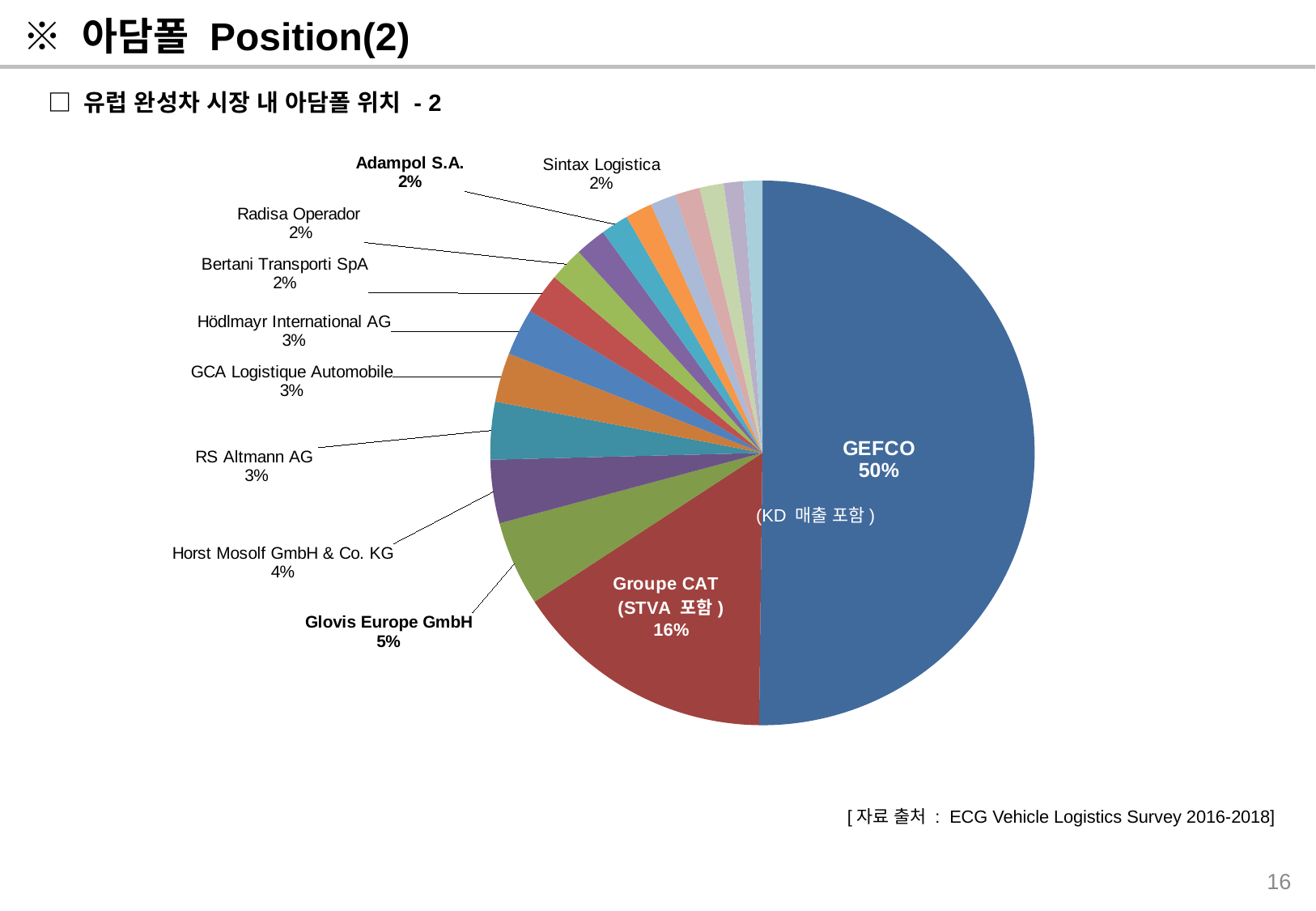

※ 아담폴 Position(2)
□ 유럽 완성차 시장 내 아담폴 위치 - 2

### Chart

| Category |  |
|---|---|
| GEFCO | 4400000000.0 |
| Groupe CAT  (STVA 포함) | 1367000000.0 |
| Glovis Europe GmbH | 441765000.0 |
| Horst Mosolf GmbH & Co. KG | 330000000.0 |
| ARS Altmann AG Automobillogistik | 300000000.0 |
| GCA Logistique Automobile | 255000000.0 |
| Hödlmayr International AG | 245000000.0 |
| Bertani Transporti SpA | 213111574.0 |
| Tradisa Operador Logistico, S.L. | 180000000.0 |
| AB Skandia Transport | 160000000.0 |
| Adampol S.A. | 144408122.58470953 |
| Koopman Logistics Group | 140000000.0 |
| Sintax Logistica | 134000000.0 |
| ECM (Vehicle Delivery Service) Ltd | 130000000.0 |
| Lagermax Autologistics Group | 125000000.0 |
| G.M. De Rooy & Zonen BV | 100000000.0 |
| i-FAST Automotive Logistics S.r.l. | 100000000.0 |
(KD 매출 포함)
[자료 출처 :  ECG Vehicle Logistics Survey 2016-2018]
16